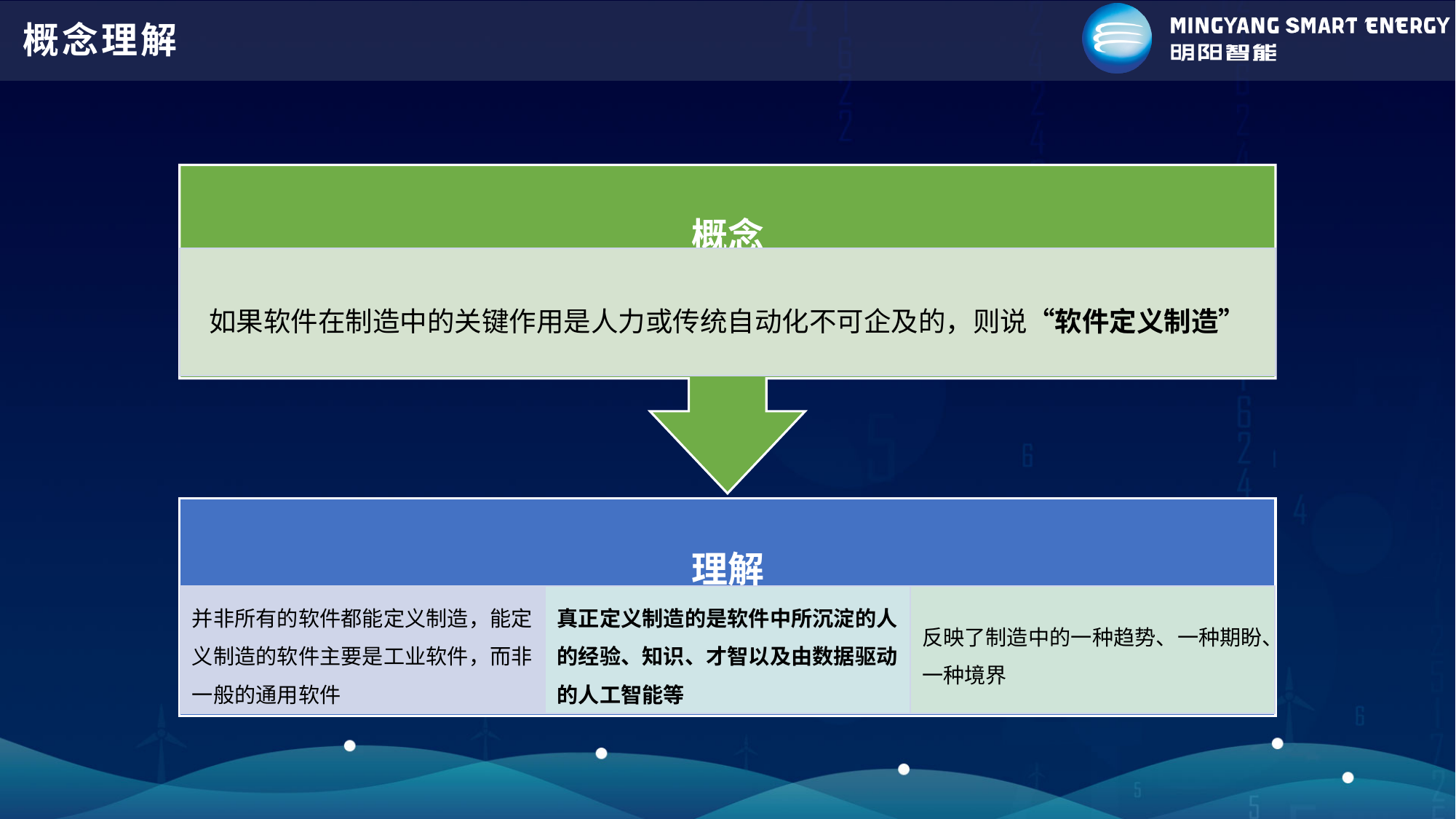

# 概念理解
概念
如果软件在制造中的关键作用是人力或传统自动化不可企及的，则说“软件定义制造”
理解
并非所有的软件都能定义制造，能定义制造的软件主要是工业软件，而非一般的通用软件
真正定义制造的是软件中所沉淀的人的经验、知识、才智以及由数据驱动的人工智能等
反映了制造中的一种趋势、一种期盼、一种境界